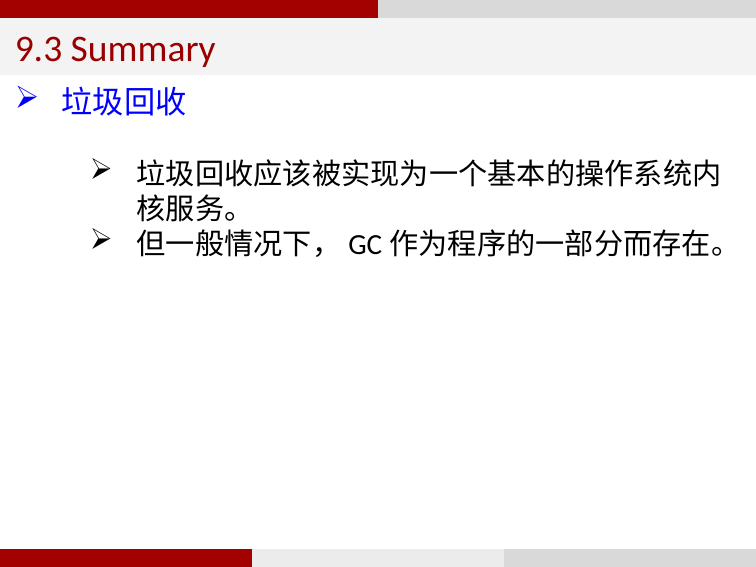

9.3 Summary
垃圾回收

垃圾回收应该被实现为一个基本的操作系统内核服务。
但一般情况下，GC作为程序的一部分而存在。

81